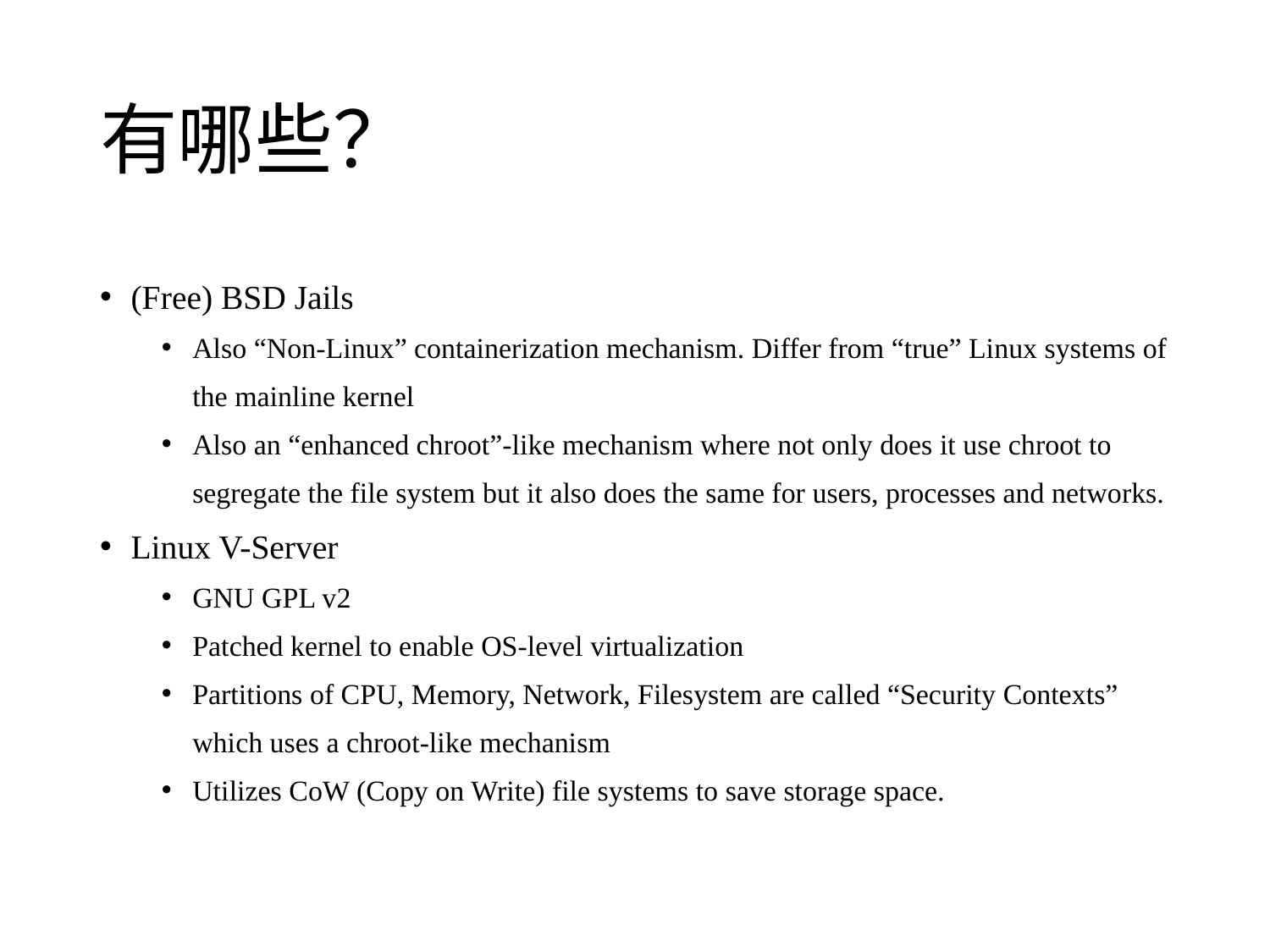

# 有哪些？
(Free) BSD Jails
Also “Non-Linux” containerization mechanism. Differ from “true” Linux systems of the mainline kernel
Also an “enhanced chroot”-like mechanism where not only does it use chroot to segregate the file system but it also does the same for users, processes and networks.
Linux V-Server
GNU GPL v2
Patched kernel to enable OS-level virtualization
Partitions of CPU, Memory, Network, Filesystem are called “Security Contexts” which uses a chroot-like mechanism
Utilizes CoW (Copy on Write) file systems to save storage space.